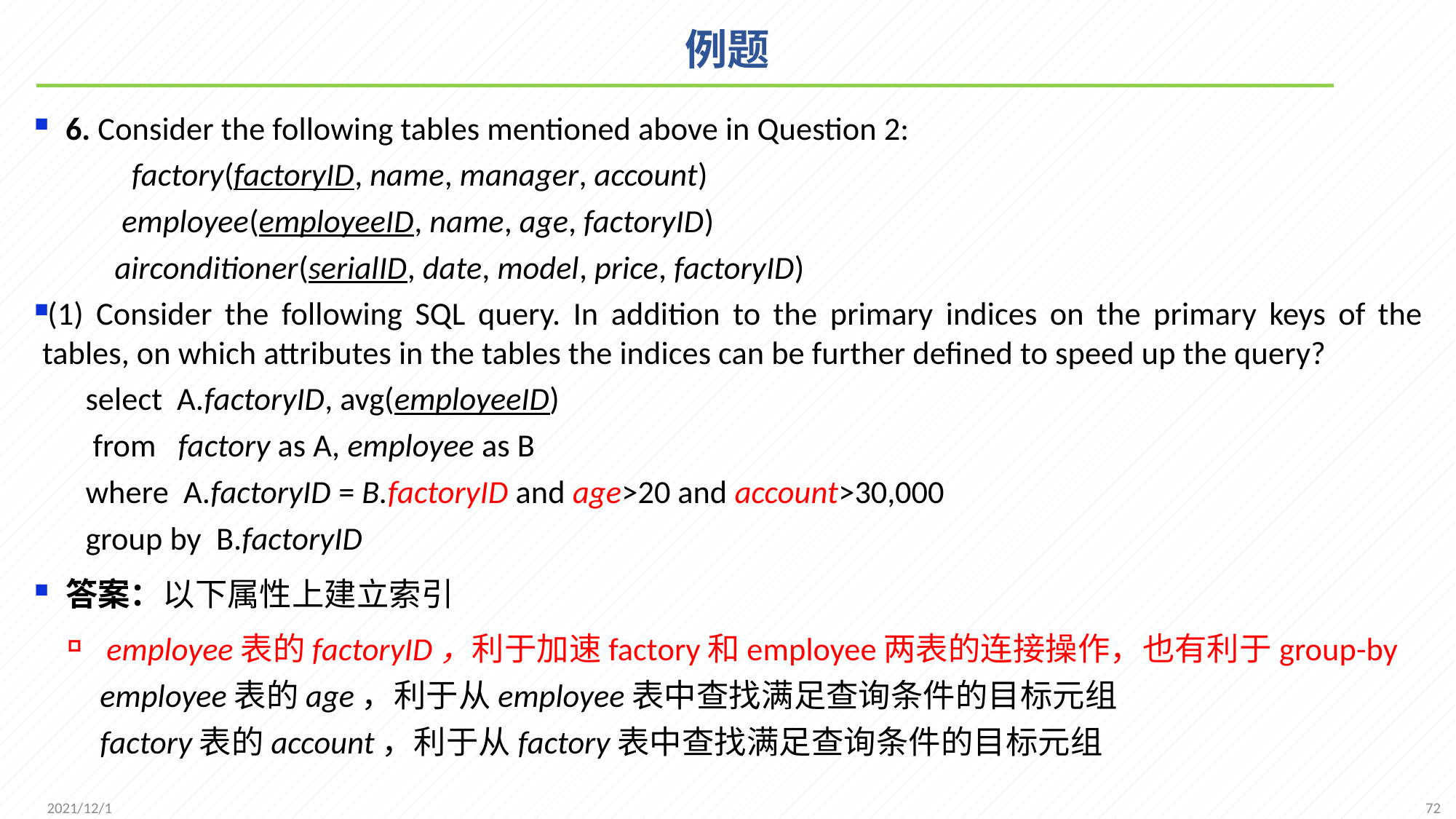

# 例题
6. Consider the following tables mentioned above in Question 2:
 	factory(factoryID, name, manager, account)
            employee(employeeID, name, age, factoryID)
           airconditioner(serialID, date, model, price, factoryID)
(1) Consider the following SQL query. In addition to the primary indices on the primary keys of the tables, on which attributes in the tables the indices can be further defined to speed up the query?
       select  A.factoryID, avg(employeeID)
        from   factory as A, employee as B
       where  A.factoryID = B.factoryID and age>20 and account>30,000
       group by  B.factoryID
答案：以下属性上建立索引
employee表的factoryID，利于加速factory和employee两表的连接操作，也有利于group-by
         employee表的age，利于从employee表中查找满足查询条件的目标元组
         factory表的account，利于从factory表中查找满足查询条件的目标元组

72
2021/12/1